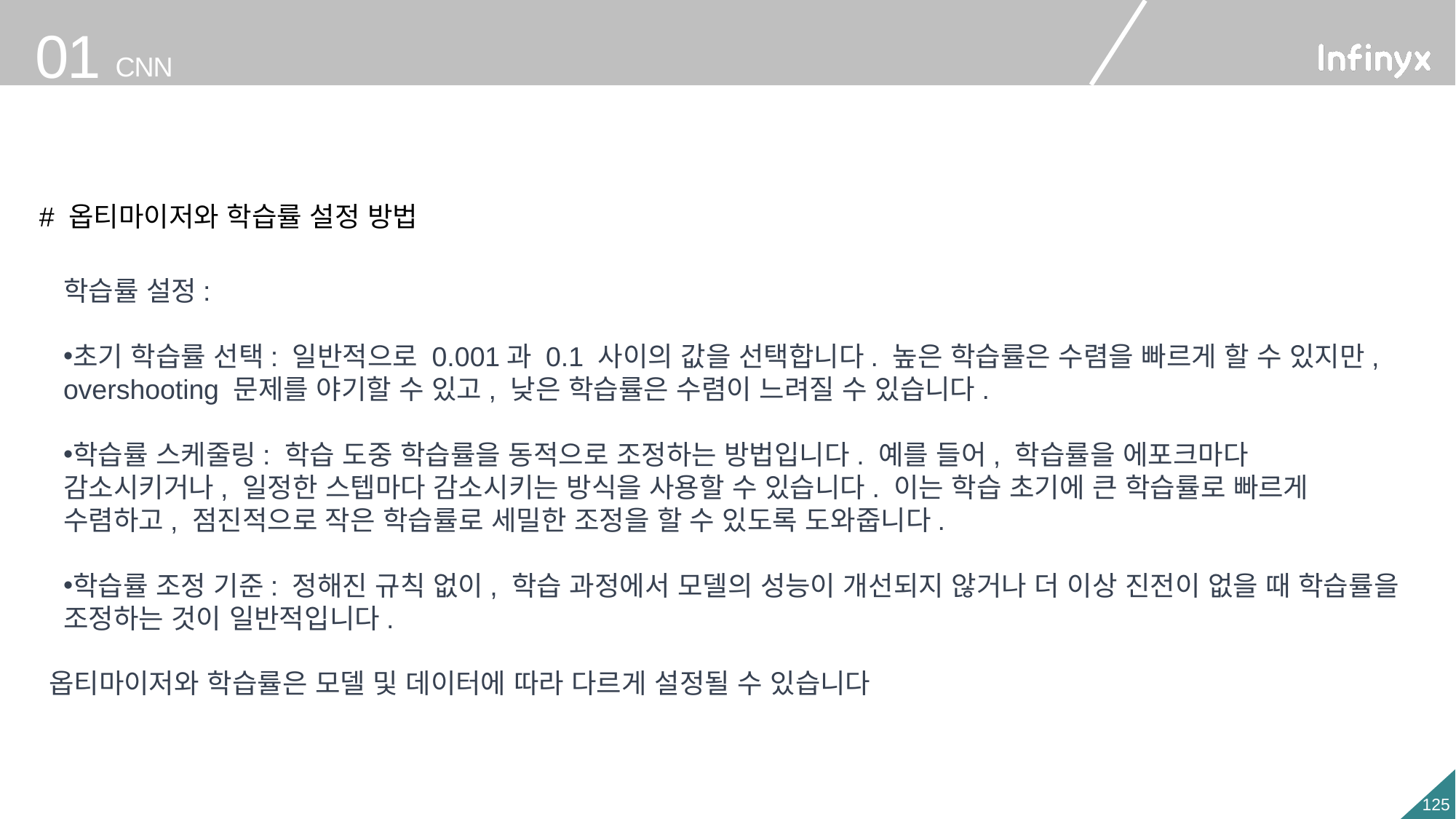

# 옵티마이저와 학습률 설정 방법
학습률 설정:

초기 학습률 선택: 일반적으로 0.001과 0.1 사이의 값을 선택합니다. 높은 학습률은 수렴을 빠르게 할 수 있지만, overshooting 문제를 야기할 수 있고, 낮은 학습률은 수렴이 느려질 수 있습니다.

학습률 스케줄링: 학습 도중 학습률을 동적으로 조정하는 방법입니다. 예를 들어, 학습률을 에포크마다 감소시키거나, 일정한 스텝마다 감소시키는 방식을 사용할 수 있습니다. 이는 학습 초기에 큰 학습률로 빠르게 수렴하고, 점진적으로 작은 학습률로 세밀한 조정을 할 수 있도록 도와줍니다.

학습률 조정 기준: 정해진 규칙 없이, 학습 과정에서 모델의 성능이 개선되지 않거나 더 이상 진전이 없을 때 학습률을 조정하는 것이 일반적입니다.
옵티마이저와 학습률은 모델 및 데이터에 따라 다르게 설정될 수 있습니다